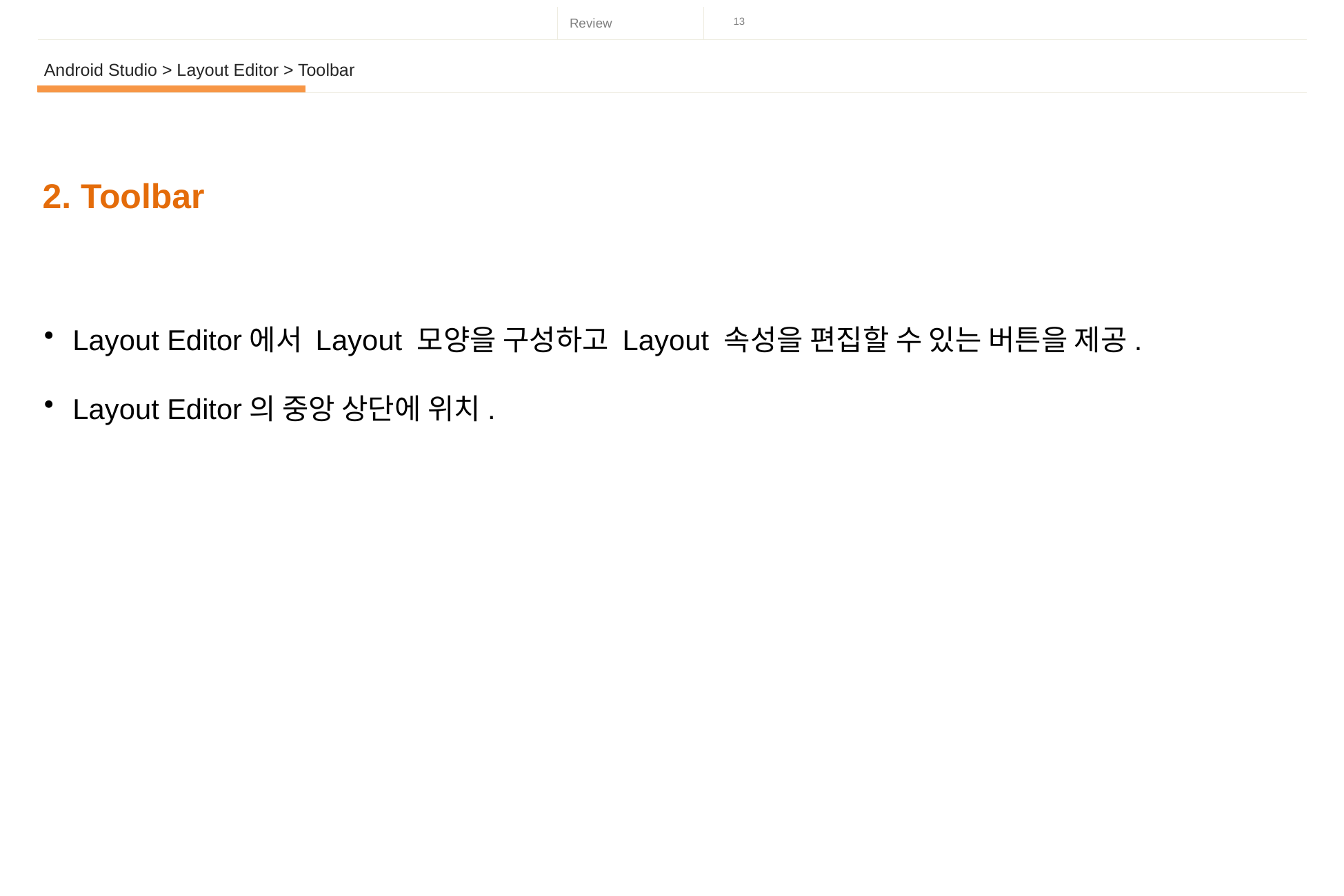

Android Studio > Layout Editor > Toolbar
2. Toolbar
Layout Editor에서 Layout 모양을 구성하고 Layout 속성을 편집할 수 있는 버튼을 제공.
Layout Editor의 중앙 상단에 위치.